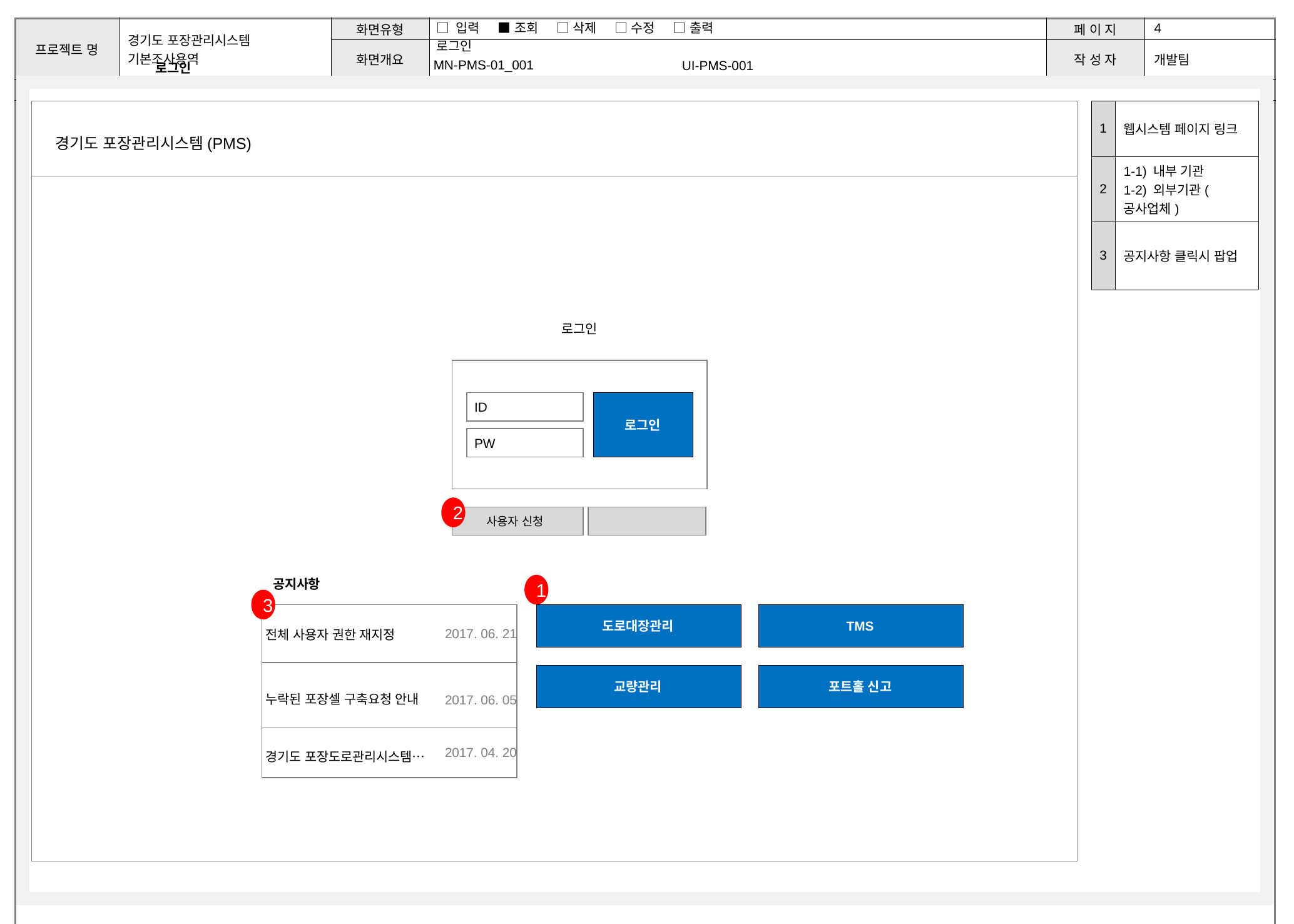

□ 입력     ■ 조회     □ 삭제     □ 수정     □ 출력
로그인
로그인
UI-PMS-001
MN-PMS-01_001

| 1 | 웹시스템 페이지 링크 |
| --- | --- |
| 2 | 1-1) 내부 기관 1-2) 외부기관(공사업체) |
| 3 | 공지사항 클릭시 팝업 |
경기도 포장관리시스템(PMS)

로그인

ID
로그인
PW
2
사용자 신청
아이디/비밀번호 찾기
공지사항
1
3

도로대장관리
TMS
2017. 06. 21
전체 사용자 권한 재지정

교량관리
포트홀 신고
누락된 포장셀 구축요청 안내
2017. 06. 05
2017. 04. 20
경기도 포장도로관리시스템…